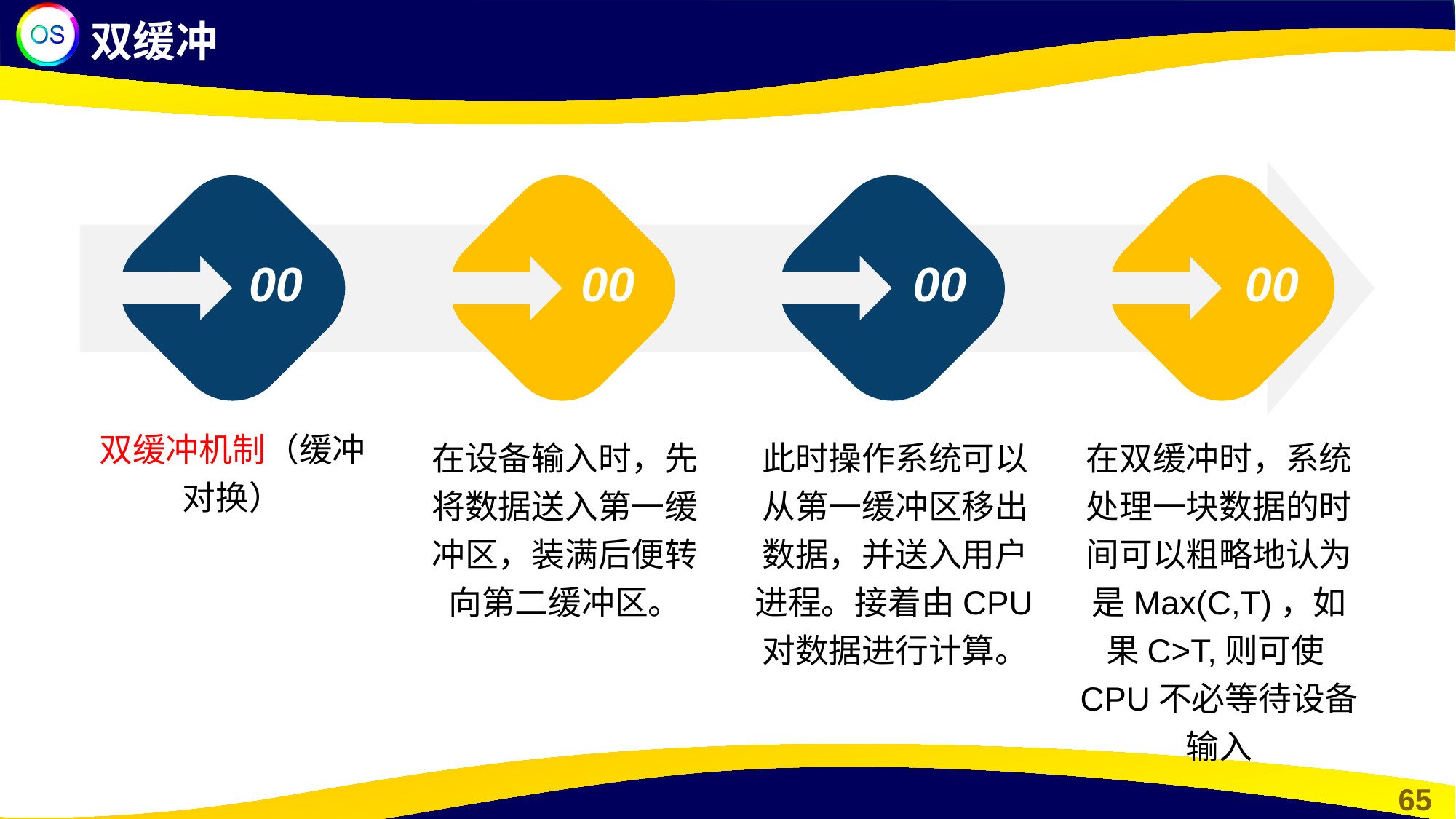

双缓冲

00
00
00
00
双缓冲机制（缓冲对换）
在设备输入时，先将数据送入第一缓冲区，装满后便转向第二缓冲区。
此时操作系统可以从第一缓冲区移出数据，并送入用户进程。接着由CPU对数据进行计算。
在双缓冲时，系统处理一块数据的时间可以粗略地认为是Max(C,T)，如果C>T,则可使CPU不必等待设备输入